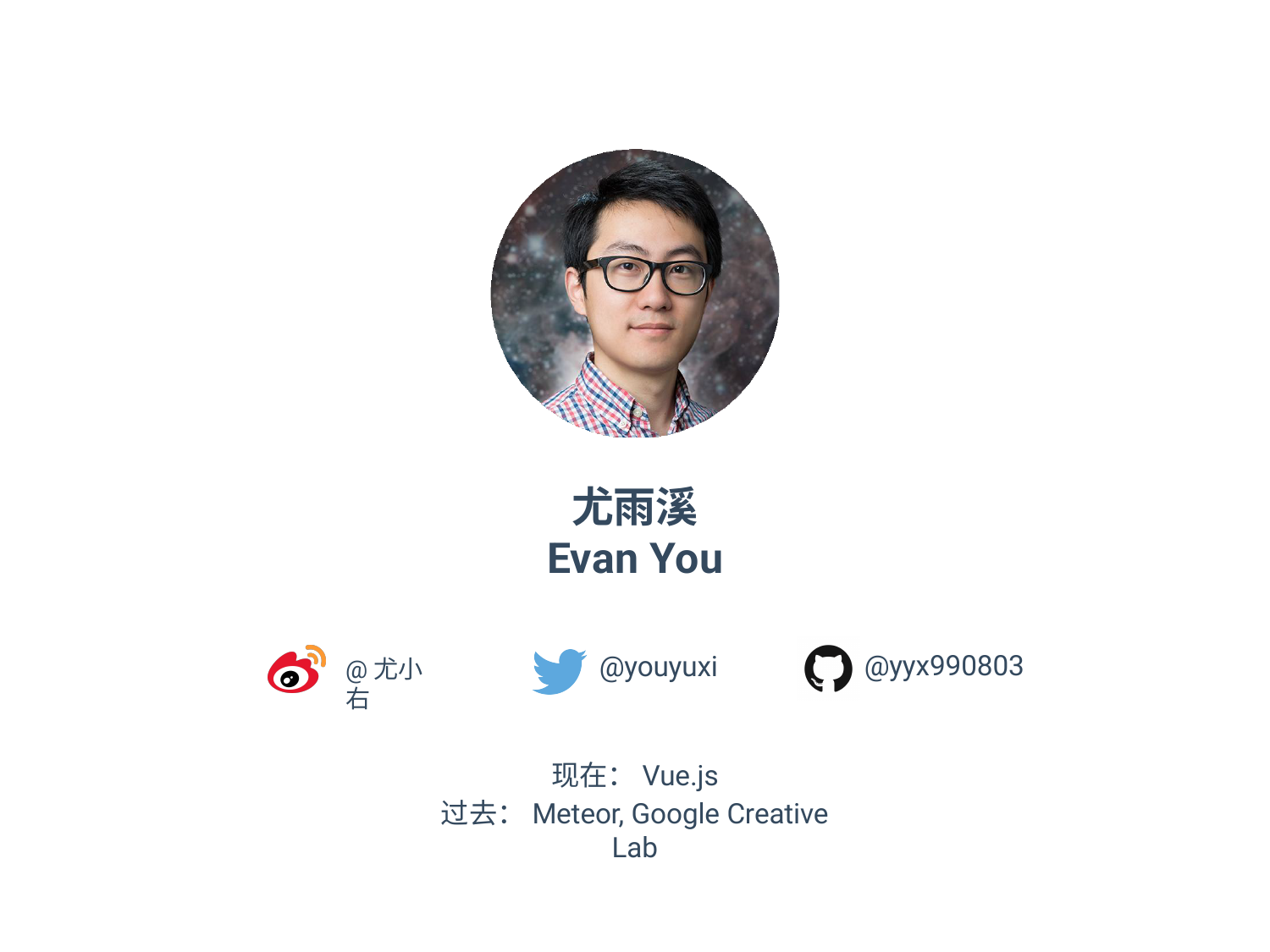

尤雨溪
Evan You

@yyx990803
@youyuxi

@尤小右
现在：Vue.js
过去：Meteor, Google Creative Lab